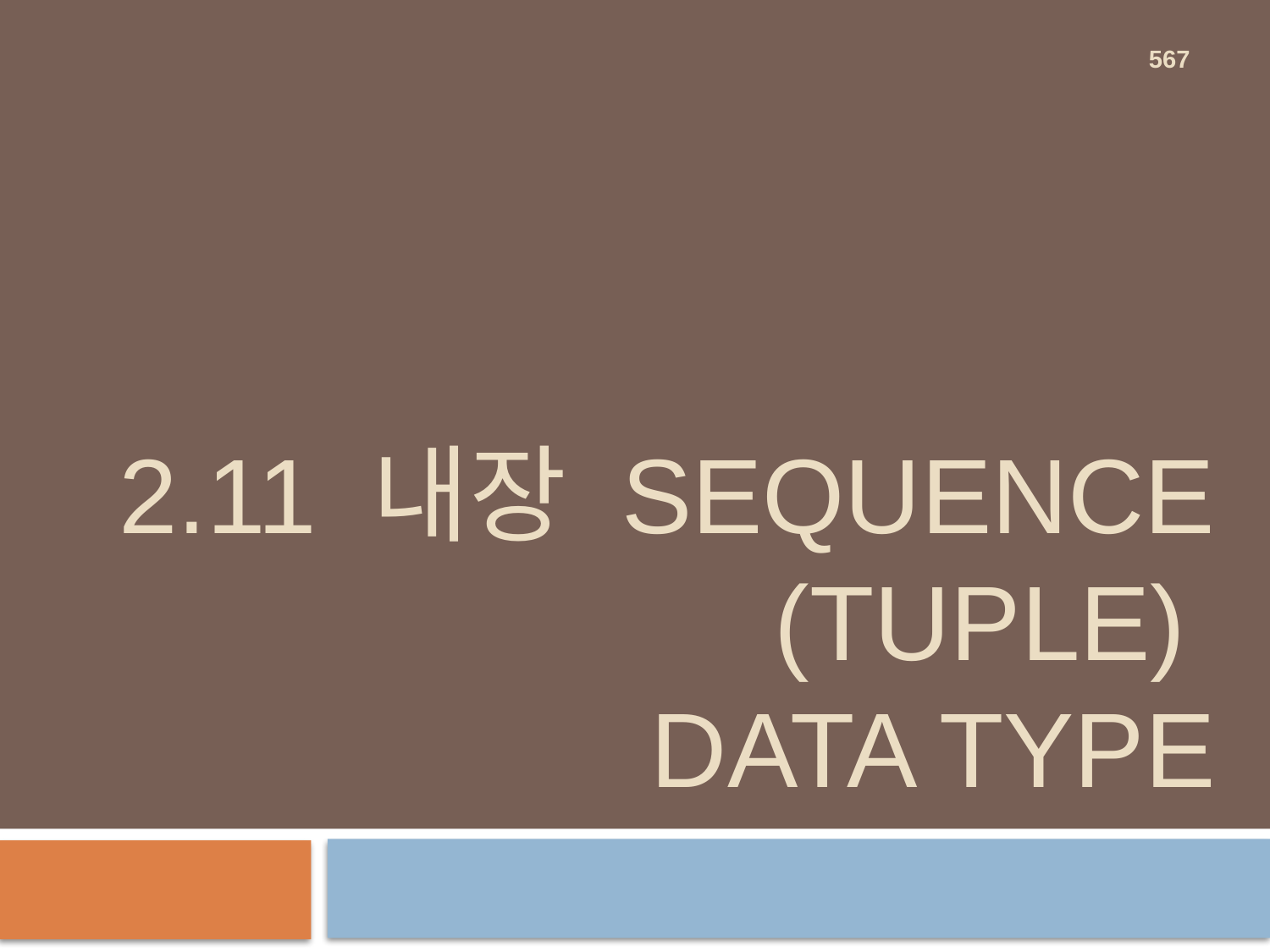

567
# 2.11 내장 sequence (tuple) data type